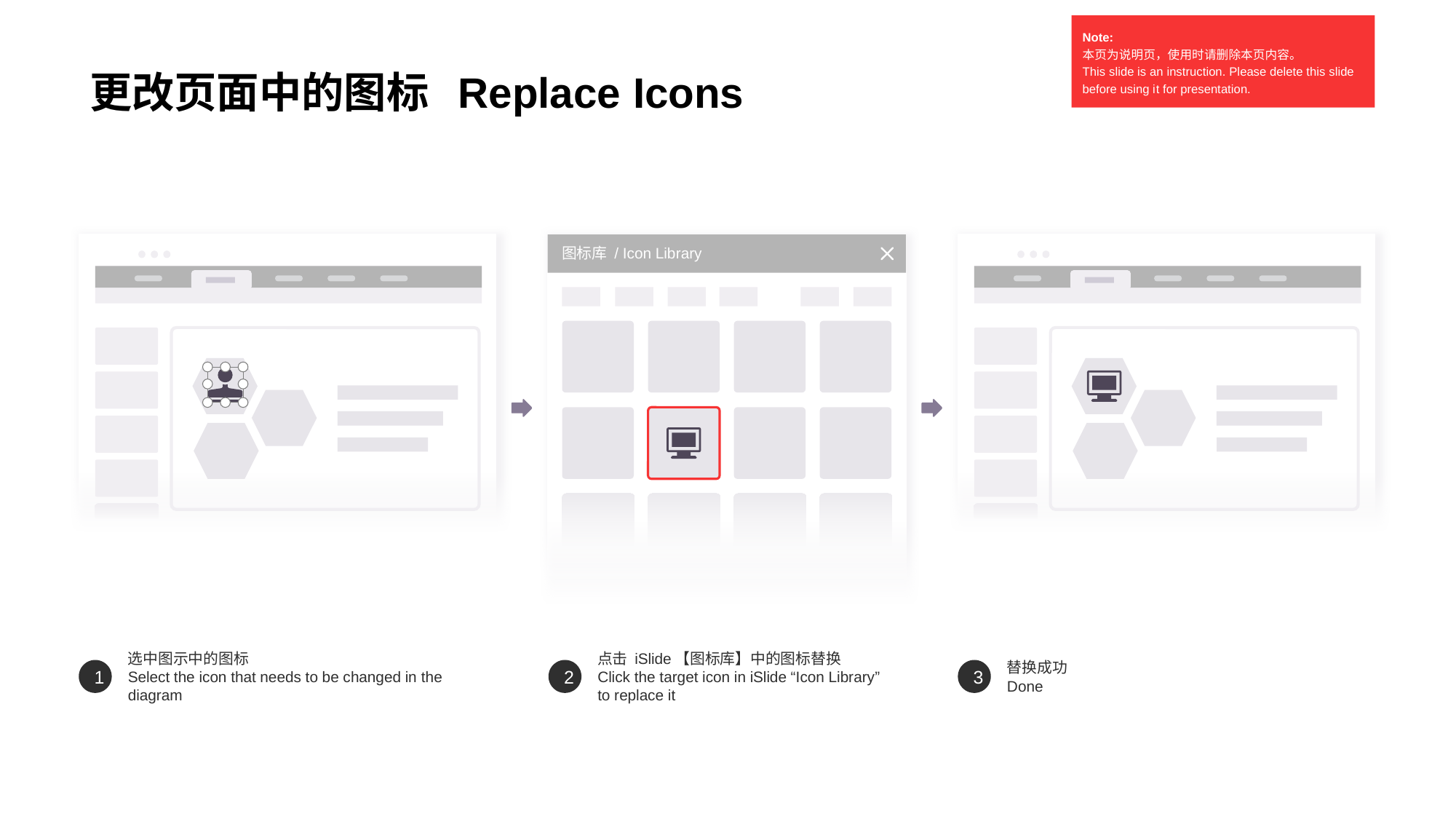

更改页面中的图标  Replace  Icons
Note:
本页为说明页，使用时请删除本页内容。
This slide is an instruction. Please delete this slide before using i t for presentation.

图标库 / Icon Lib rary

点击 iSlide【图标库】中的图标替换
Click the target icon in iSlide “Icon Library”  to replace it
选中图示中的图标
Select the icon that needs to be changed in  the diagram
1
替换成功
D one
3
2